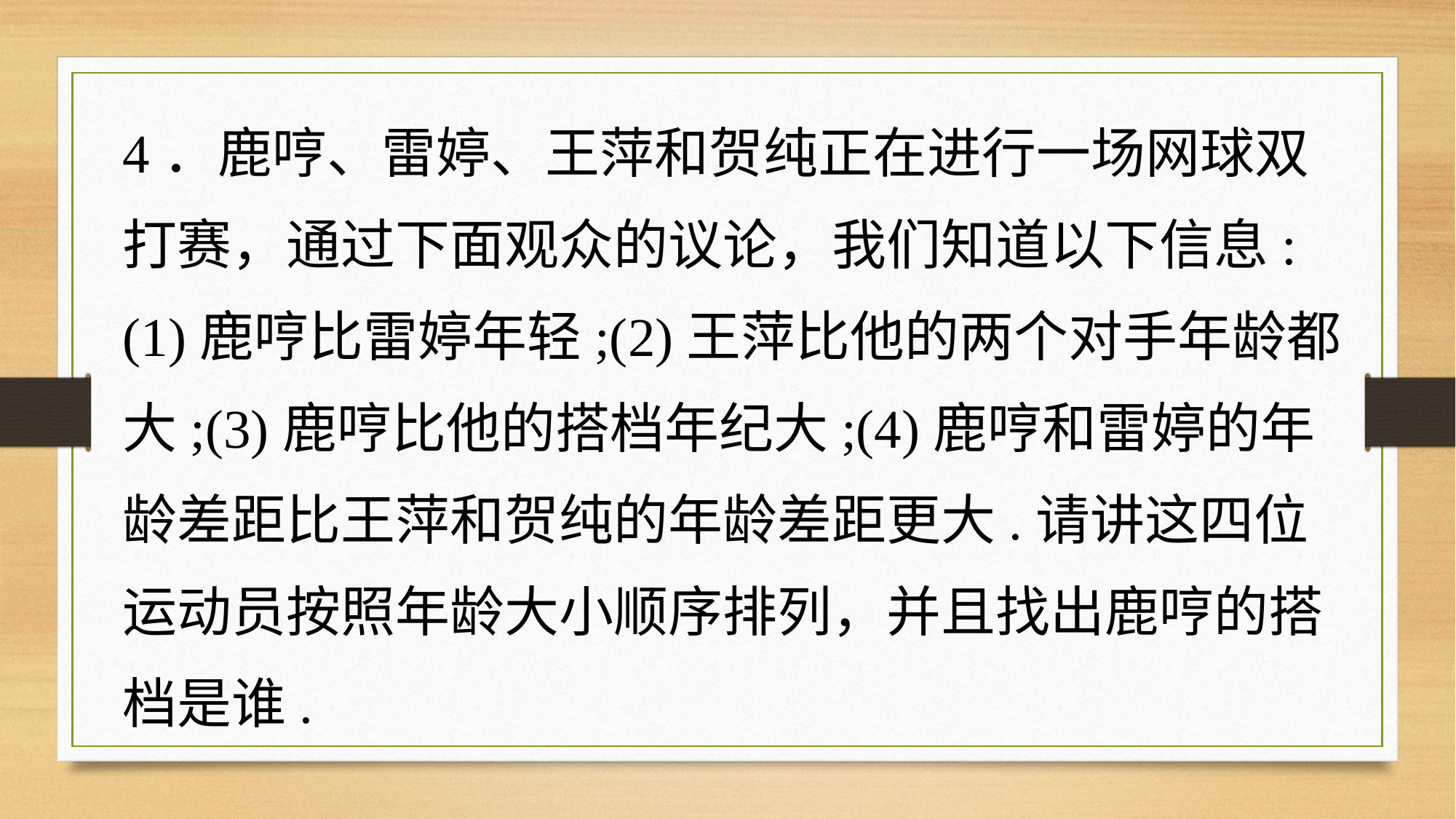

4．鹿哼、雷婷、王萍和贺纯正在进行一场网球双打赛，通过下面观众的议论，我们知道以下信息: (1)鹿哼比雷婷年轻;(2)王萍比他的两个对手年龄都大;(3)鹿哼比他的搭档年纪大;(4)鹿哼和雷婷的年龄差距比王萍和贺纯的年龄差距更大.请讲这四位运动员按照年龄大小顺序排列，并且找出鹿哼的搭档是谁.